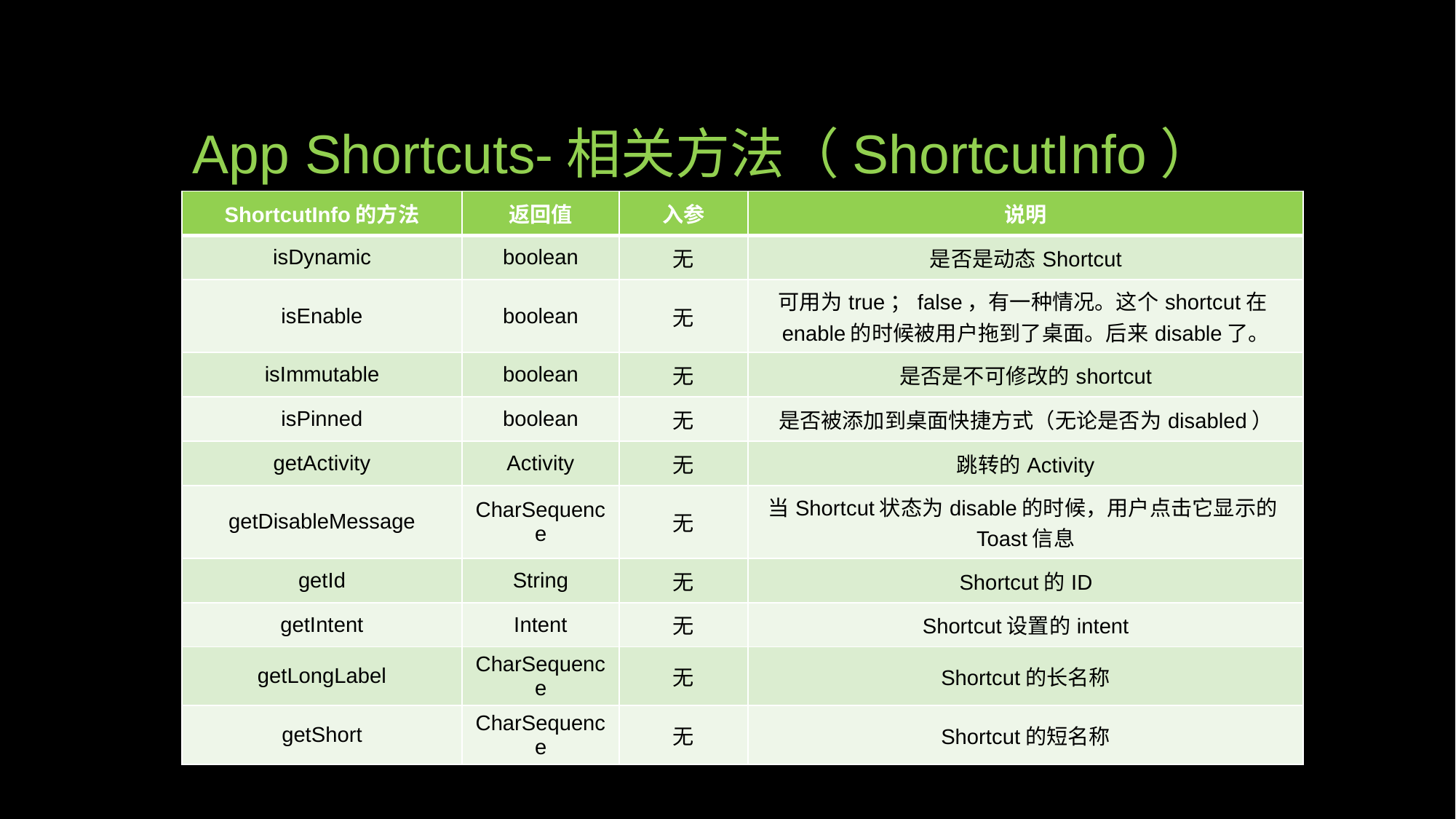

# App Shortcuts-相关方法（ShortcutInfo）
| ShortcutInfo的方法 | 返回值 | 入参 | 说明 |
| --- | --- | --- | --- |
| isDynamic | boolean | 无 | 是否是动态Shortcut |
| isEnable | boolean | 无 | 可用为true；false，有一种情况。这个shortcut在enable的时候被用户拖到了桌面。后来disable了。 |
| isImmutable | boolean | 无 | 是否是不可修改的shortcut |
| isPinned | boolean | 无 | 是否被添加到桌面快捷方式（无论是否为disabled） |
| getActivity | Activity | 无 | 跳转的Activity |
| getDisableMessage | CharSequence | 无 | 当Shortcut状态为disable的时候，用户点击它显示的Toast信息 |
| getId | String | 无 | Shortcut的ID |
| getIntent | Intent | 无 | Shortcut设置的intent |
| getLongLabel | CharSequence | 无 | Shortcut的长名称 |
| getShort | CharSequence | 无 | Shortcut的短名称 |